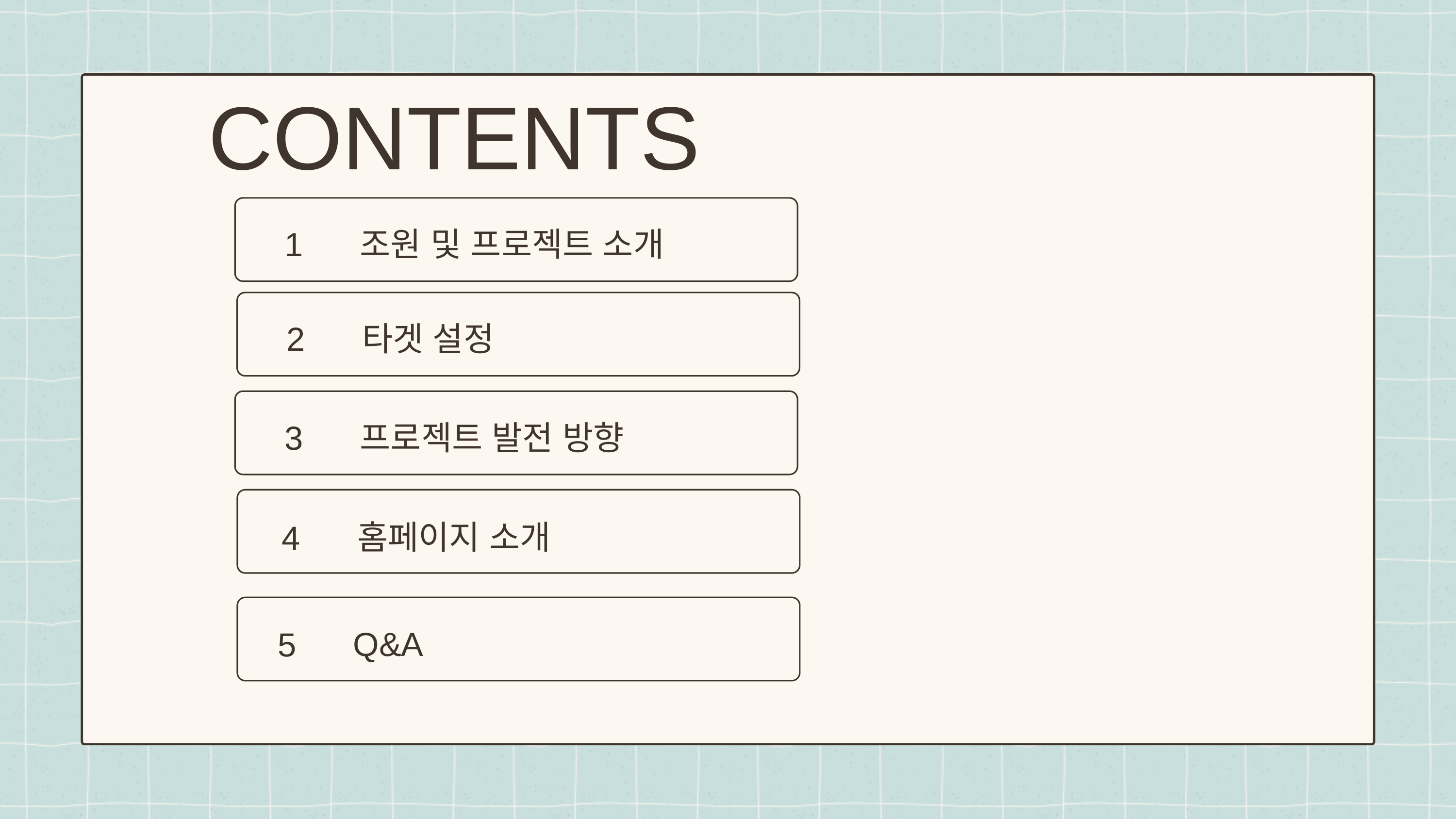

CONTENTS

1
조원 및 프로젝트 소개

2
타겟 설정

3
프로젝트 발전 방향

홈페이지 소개
4

Q&A
5